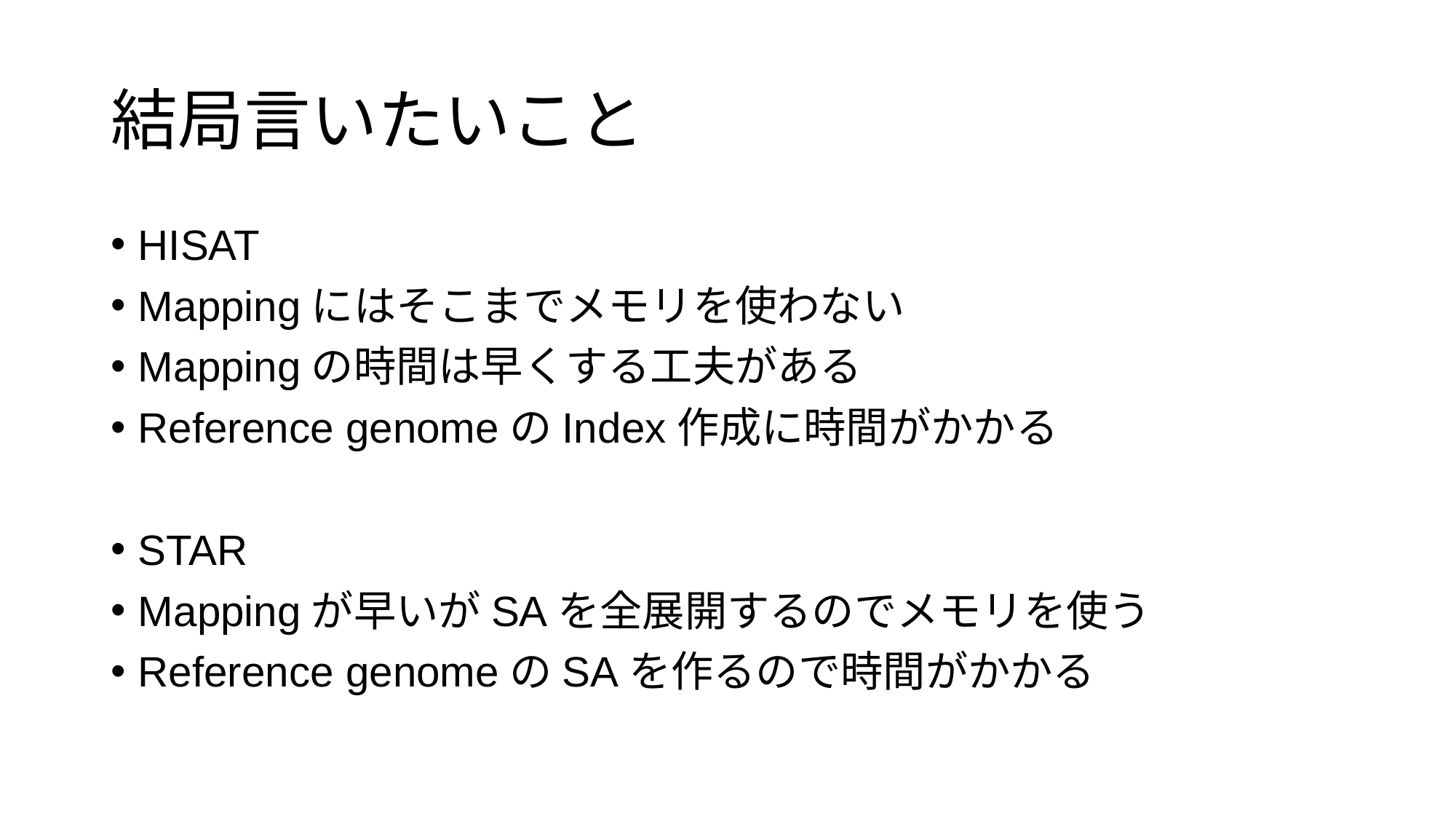

# 結局言いたいこと
HISAT
Mappingにはそこまでメモリを使わない
Mappingの時間は早くする工夫がある
Reference genomeのIndex作成に時間がかかる

STAR
Mappingが早いがSAを全展開するのでメモリを使う
Reference genomeのSAを作るので時間がかかる